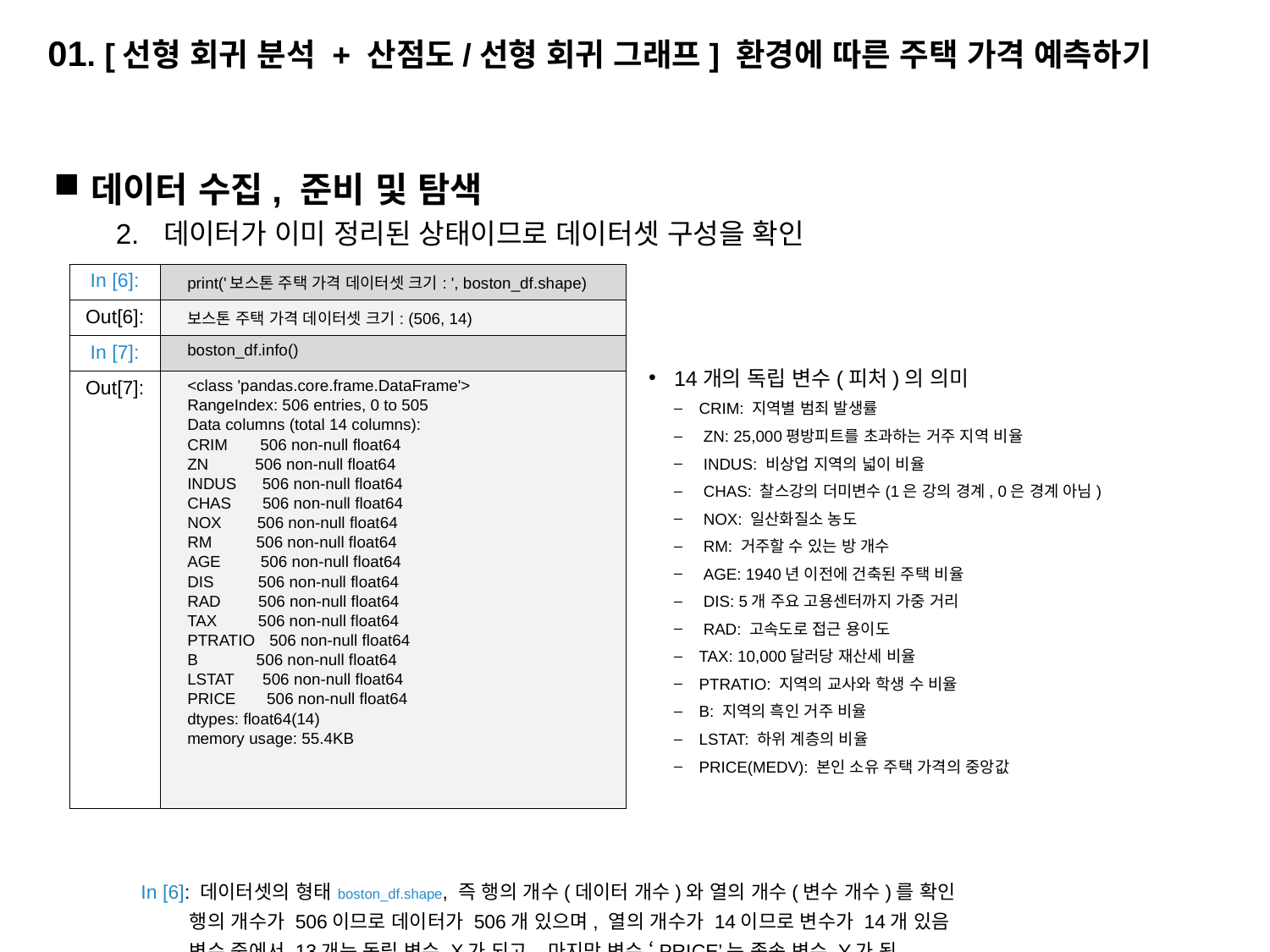

# 01. [선형 회귀 분석 + 산점도/선형 회귀 그래프] 환경에 따른 주택 가격 예측하기
데이터 수집, 준비 및 탐색
데이터가 이미 정리된 상태이므로 데이터셋 구성을 확인

In [6]: 데이터셋의 형태 boston_df.shape, 즉 행의 개수(데이터 개수)와 열의 개수(변수 개수)를 확인
        행의 개수가 506이므로 데이터가 506개 있으며, 열의 개수가 14이므로 변수가 14개 있음
        변수 중에서 13개는 독립 변수 X가 되고, 마지막 변수 ‘PRICE’는 종속 변수 Y가 됨
In [7]: boston_df에 대한 정보를 확인boston.info( )
| In [6]: | print('보스톤 주택 가격 데이터셋 크기: ', boston\_df.shape) |
| --- | --- |
| Out[6]: | 보스톤 주택 가격 데이터셋 크기: (506, 14) |
| In [7]: | boston\_df.info() |
| Out[7]: | <class 'pandas.core.frame.DataFrame'> RangeIndex: 506 entries, 0 to 505 Data columns (total 14 columns): CRIM 506 non-null float64 ZN 506 non-null float64 INDUS 506 non-null float64 CHAS 506 non-null float64 NOX 506 non-null float64 RM 506 non-null float64 AGE 506 non-null float64 DIS 506 non-null float64 RAD 506 non-null float64 TAX 506 non-null float64 PTRATIO 506 non-null float64 B 506 non-null float64 LSTAT 506 non-null float64 PRICE 506 non-null float64 dtypes: float64(14) memory usage: 55.4KB |
14개의 독립 변수(피처)의 의미
CRIM: 지역별 범죄 발생률
 ZN: 25,000평방피트를 초과하는 거주 지역 비율
 INDUS: 비상업 지역의 넓이 비율
 CHAS: 찰스강의 더미변수(1은 강의 경계, 0은 경계 아님)
 NOX: 일산화질소 농도
 RM: 거주할 수 있는 방 개수
 AGE: 1940년 이전에 건축된 주택 비율
 DIS: 5개 주요 고용센터까지 가중 거리
 RAD: 고속도로 접근 용이도
TAX: 10,000달러당 재산세 비율
PTRATIO: 지역의 교사와 학생 수 비율
B: 지역의 흑인 거주 비율
LSTAT: 하위 계층의 비율
PRICE(MEDV): 본인 소유 주택 가격의 중앙값